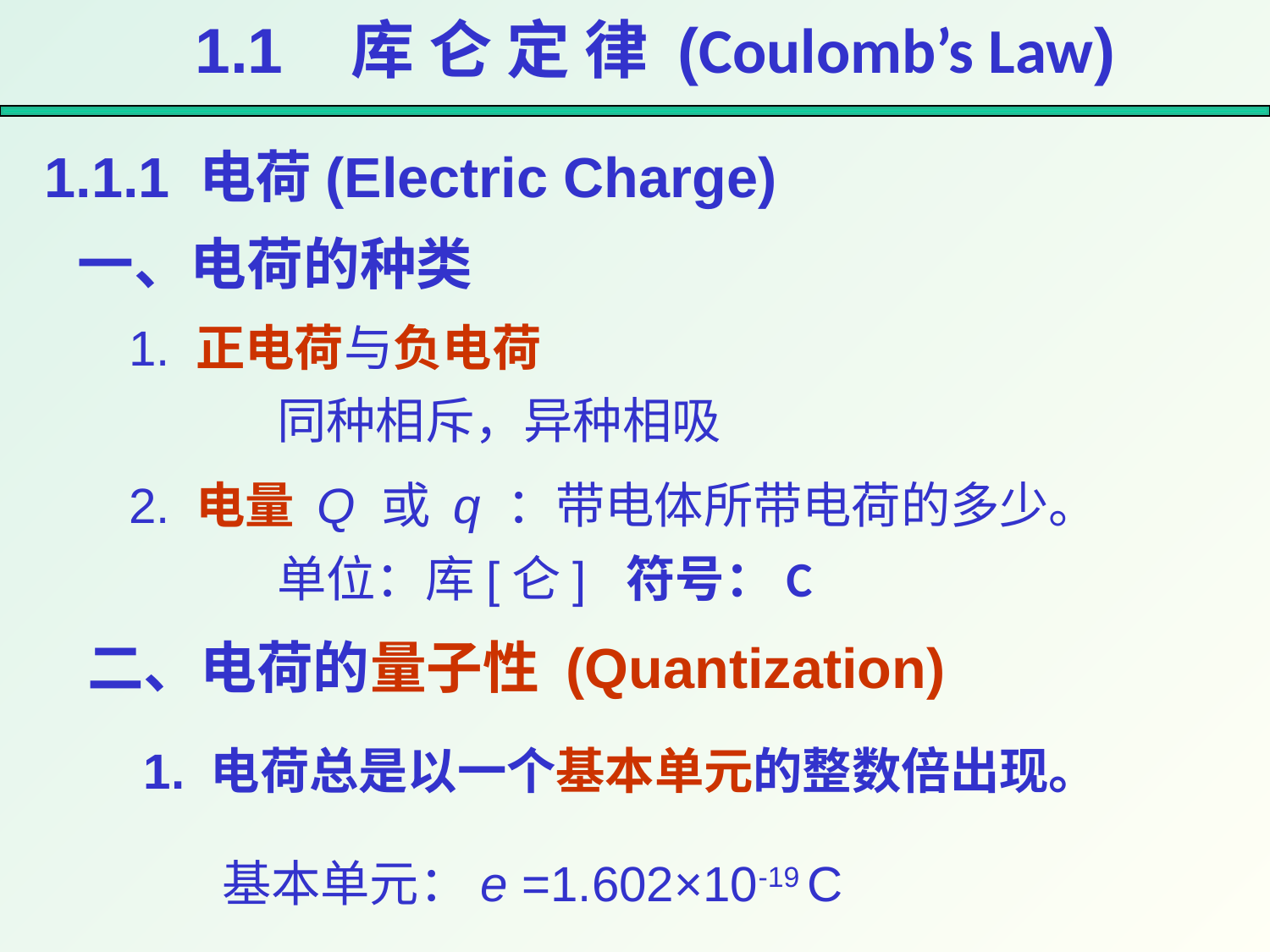

# 1.1   库 仑 定 律 (Coulomb’s Law)

1.1.1 电荷(Electric Charge)
一、电荷的种类
1. 正电荷与负电荷
同种相斥，异种相吸
2. 电量 Q 或 q ：带电体所带电荷的多少。
单位：库[仑]
符号：C
二、电荷的量子性 (Quantization)
1. 电荷总是以一个基本单元的整数倍出现。
基本单元：e =1.602×10-19 C